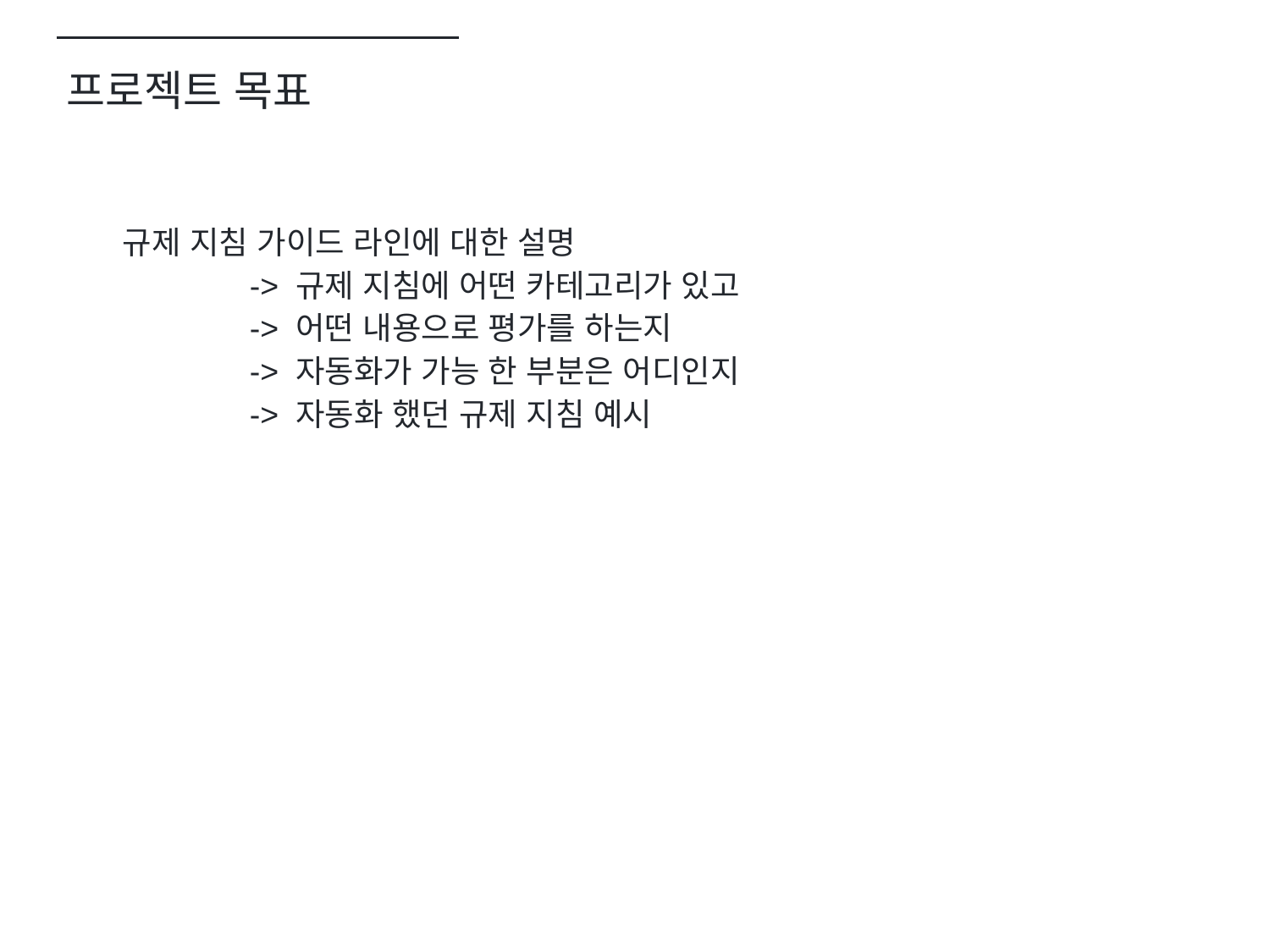

프로젝트 목표
규제 지침 가이드 라인에 대한 설명
	-> 규제 지침에 어떤 카테고리가 있고
	-> 어떤 내용으로 평가를 하는지
	-> 자동화가 가능 한 부분은 어디인지
	-> 자동화 했던 규제 지침 예시